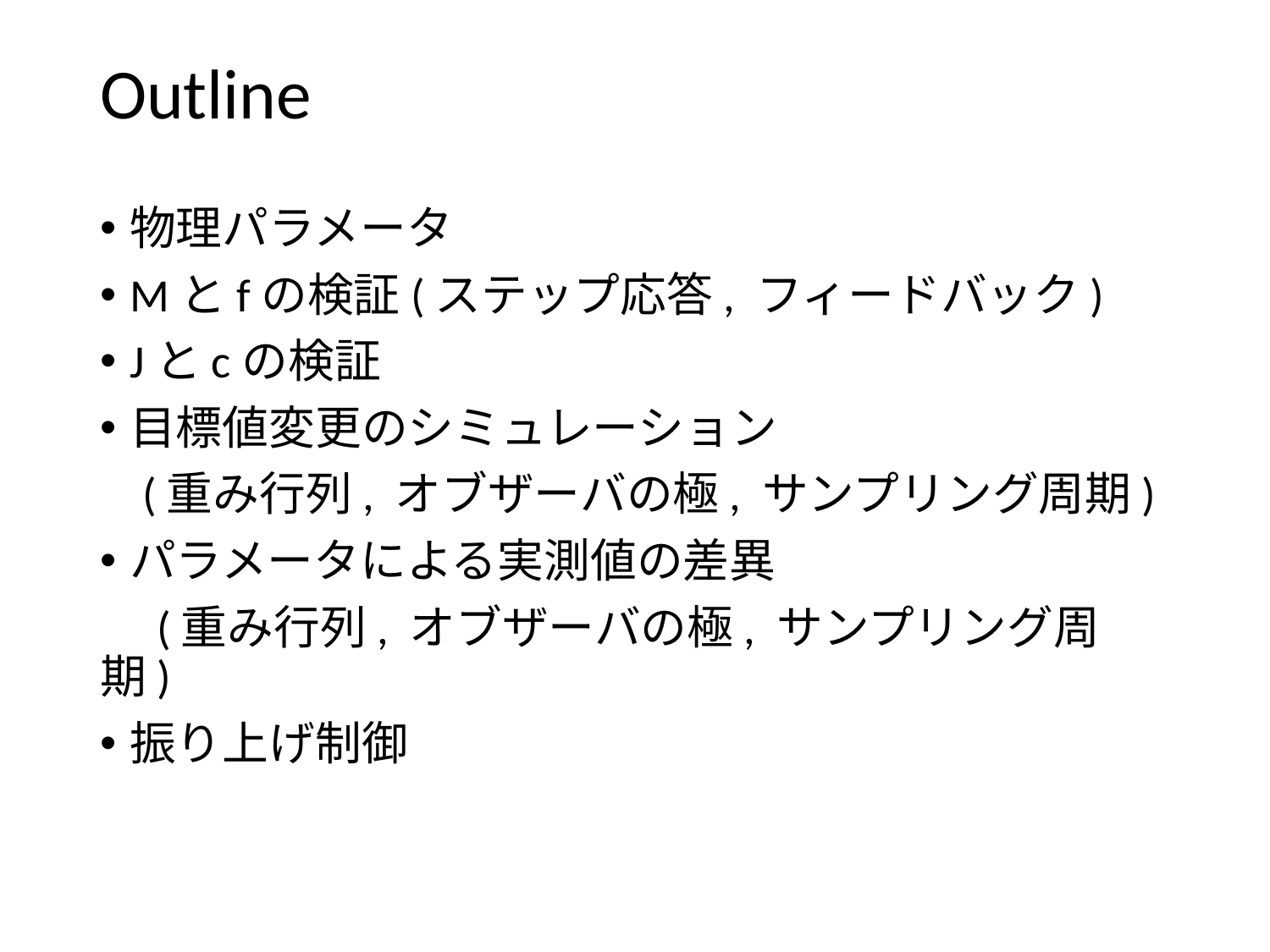

# Outline
物理パラメータ
Mとfの検証(ステップ応答, フィードバック)
Jとcの検証
目標値変更のシミュレーション
    (重み行列, オブザーバの極, サンプリング周期)
パラメータによる実測値の差異
　(重み行列, オブザーバの極, サンプリング周期)
振り上げ制御